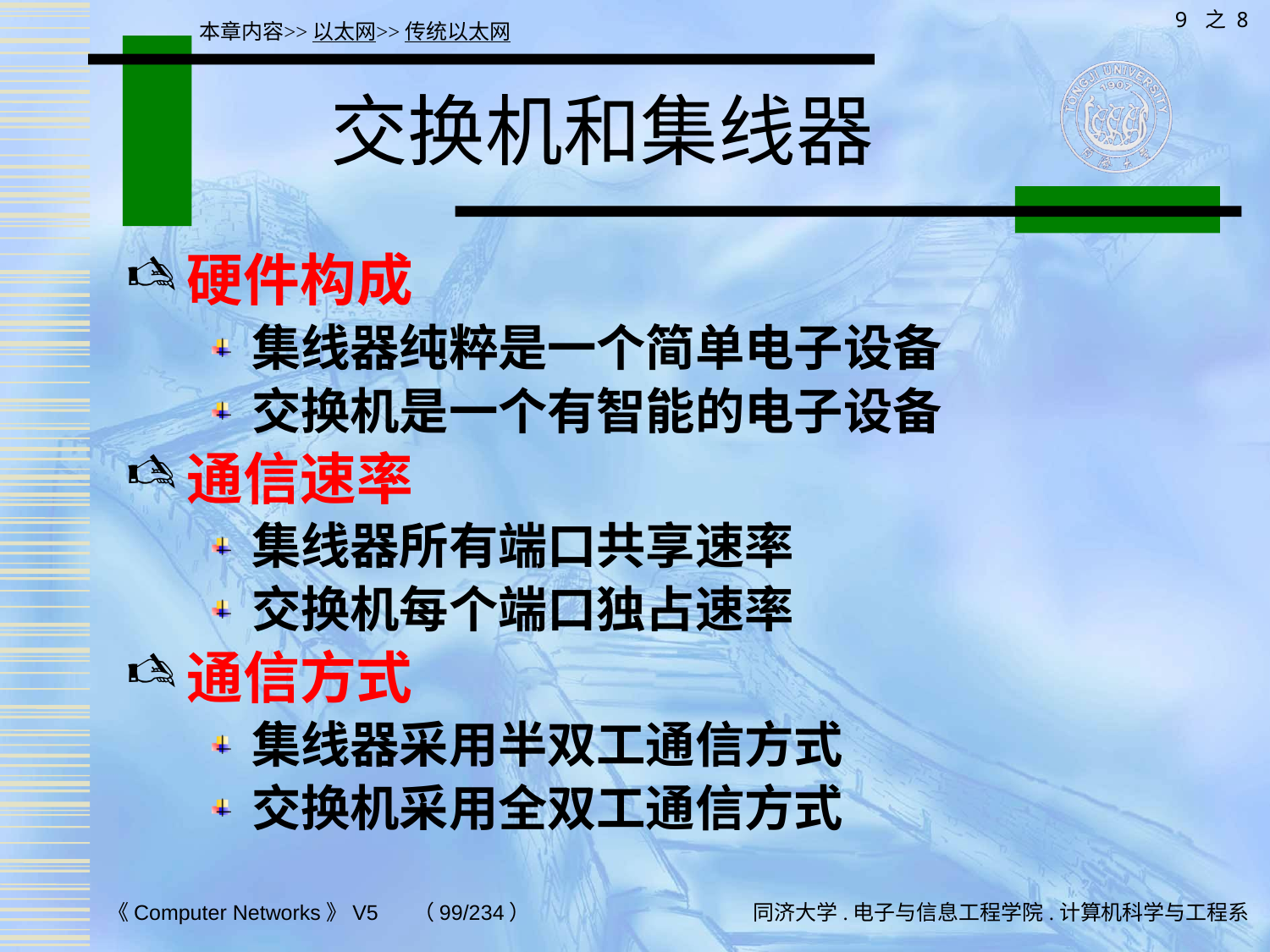

9 之 8
本章内容>>以太网>>传统以太网
# 交换机和集线器
硬件构成
集线器纯粹是一个简单电子设备
交换机是一个有智能的电子设备
通信速率
集线器所有端口共享速率
交换机每个端口独占速率
通信方式
集线器采用半双工通信方式
交换机采用全双工通信方式